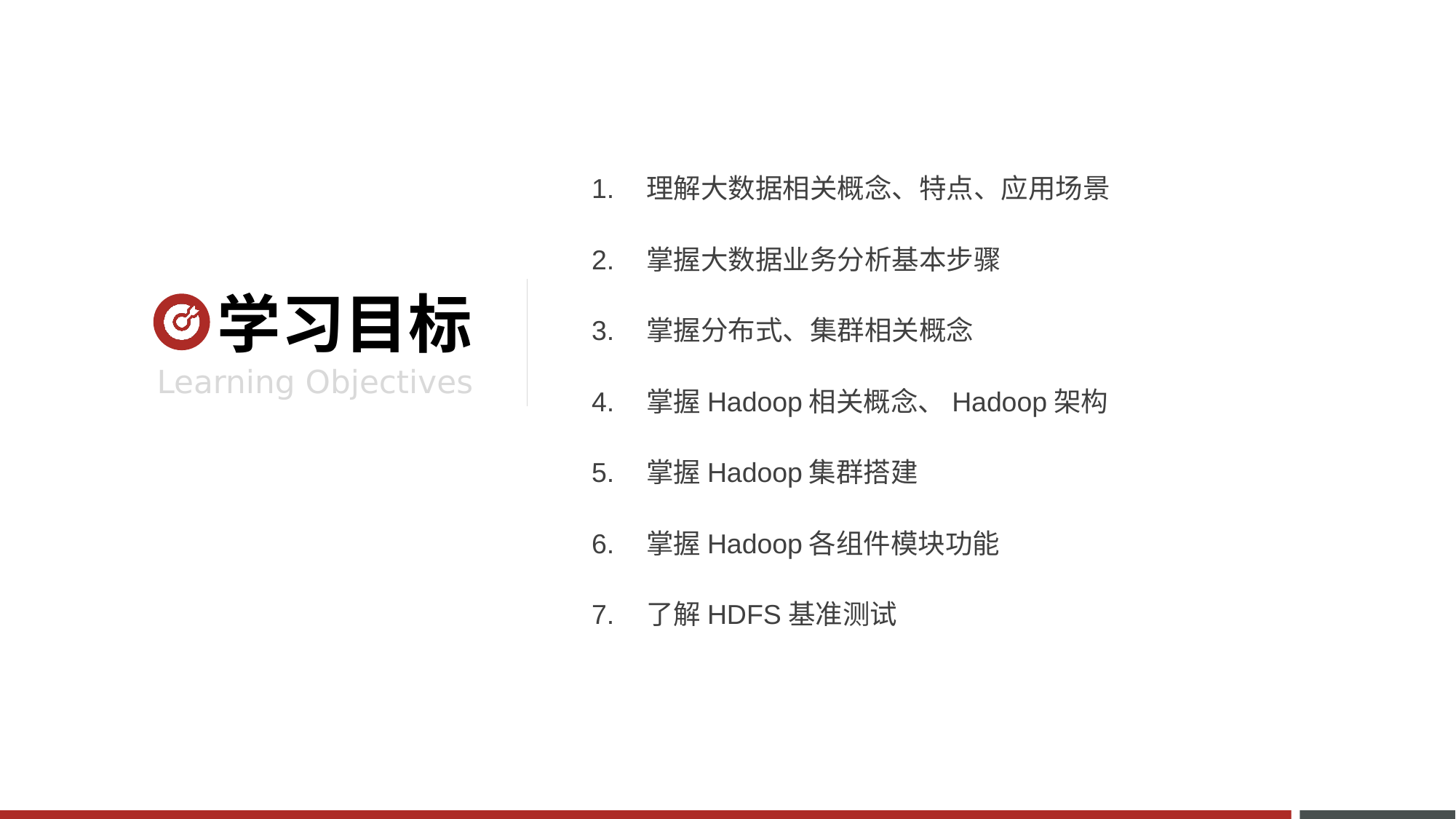

理解大数据相关概念、特点、应用场景
掌握大数据业务分析基本步骤
掌握分布式、集群相关概念
掌握Hadoop相关概念、Hadoop架构
掌握Hadoop集群搭建
掌握Hadoop各组件模块功能
了解HDFS基准测试